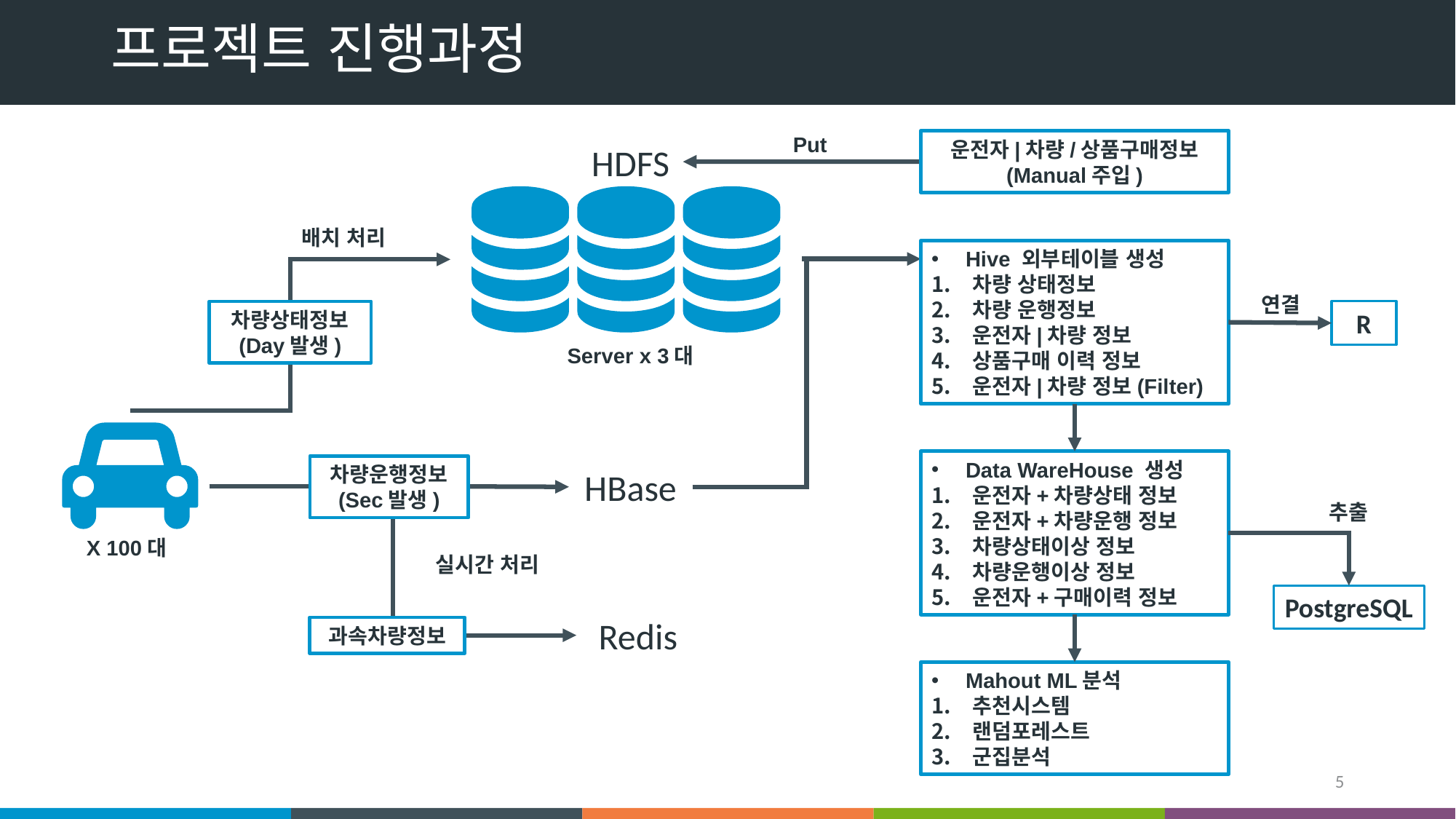

# 프로젝트 진행과정
Put
운전자|차량/상품구매정보
(Manual주입)
HDFS

배치 처리
Hive 외부테이블 생성
차량 상태정보
차량 운행정보
운전자|차량 정보
상품구매 이력 정보
운전자|차량 정보(Filter)
연결
차량상태정보
(Day발생)
R
Server x 3대

Data WareHouse 생성
운전자+차량상태 정보
운전자+차량운행 정보
차량상태이상 정보
차량운행이상 정보
운전자+구매이력 정보
차량운행정보
(Sec발생)
HBase
추출
X 100대
실시간 처리
PostgreSQL
Redis
과속차량정보
Mahout ML분석
추천시스템
랜덤포레스트
군집분석
5